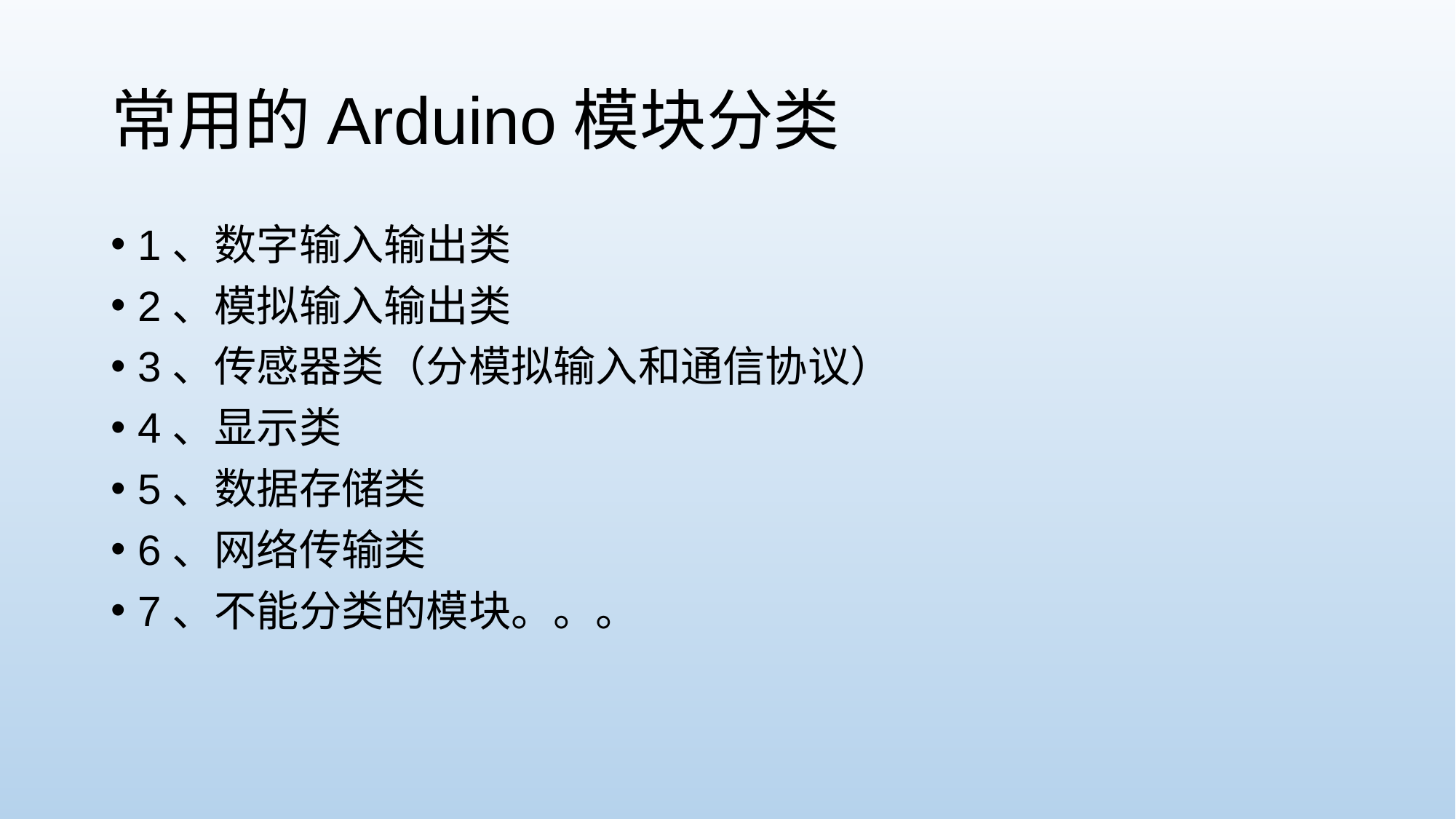

# 常用的Arduino模块分类
1、数字输入输出类
2、模拟输入输出类
3、传感器类（分模拟输入和通信协议）
4、显示类
5、数据存储类
6、网络传输类
7、不能分类的模块。。。